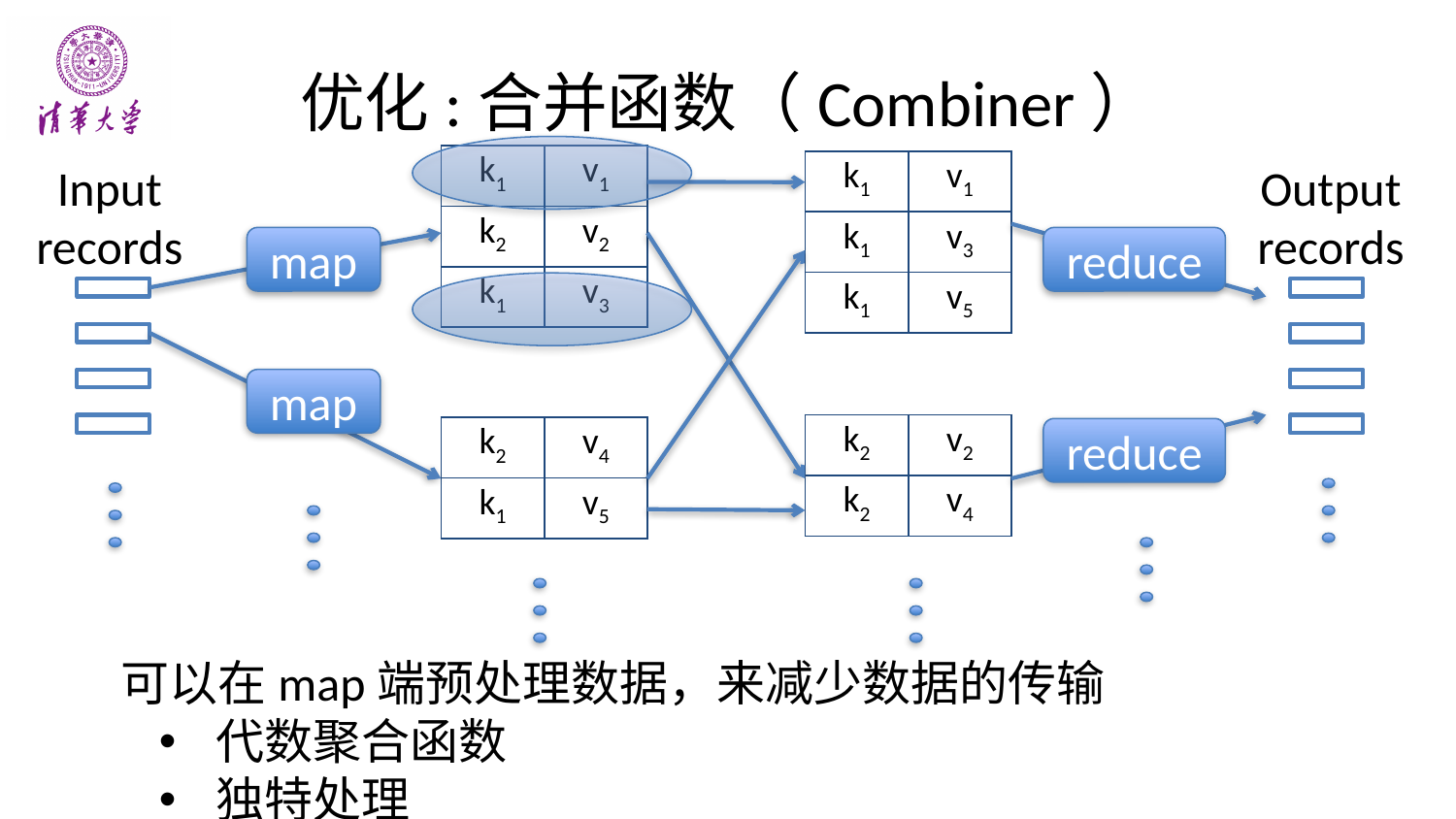

# 优化:合并函数（Combiner）

| k1 | v1 |
| --- | --- |
| k2 | v2 |
| k1 | v3 |
Input
records
Output
records
| k1 | v1 |
| --- | --- |
| k1 | v3 |
| k1 | v5 |
map
reduce

map

| k2 | v2 |
| --- | --- |
| k2 | v4 |

| k2 | v4 |
| --- | --- |
| k1 | v5 |
reduce

可以在map端预处理数据，来减少数据的传输
 代数聚合函数
 独特处理